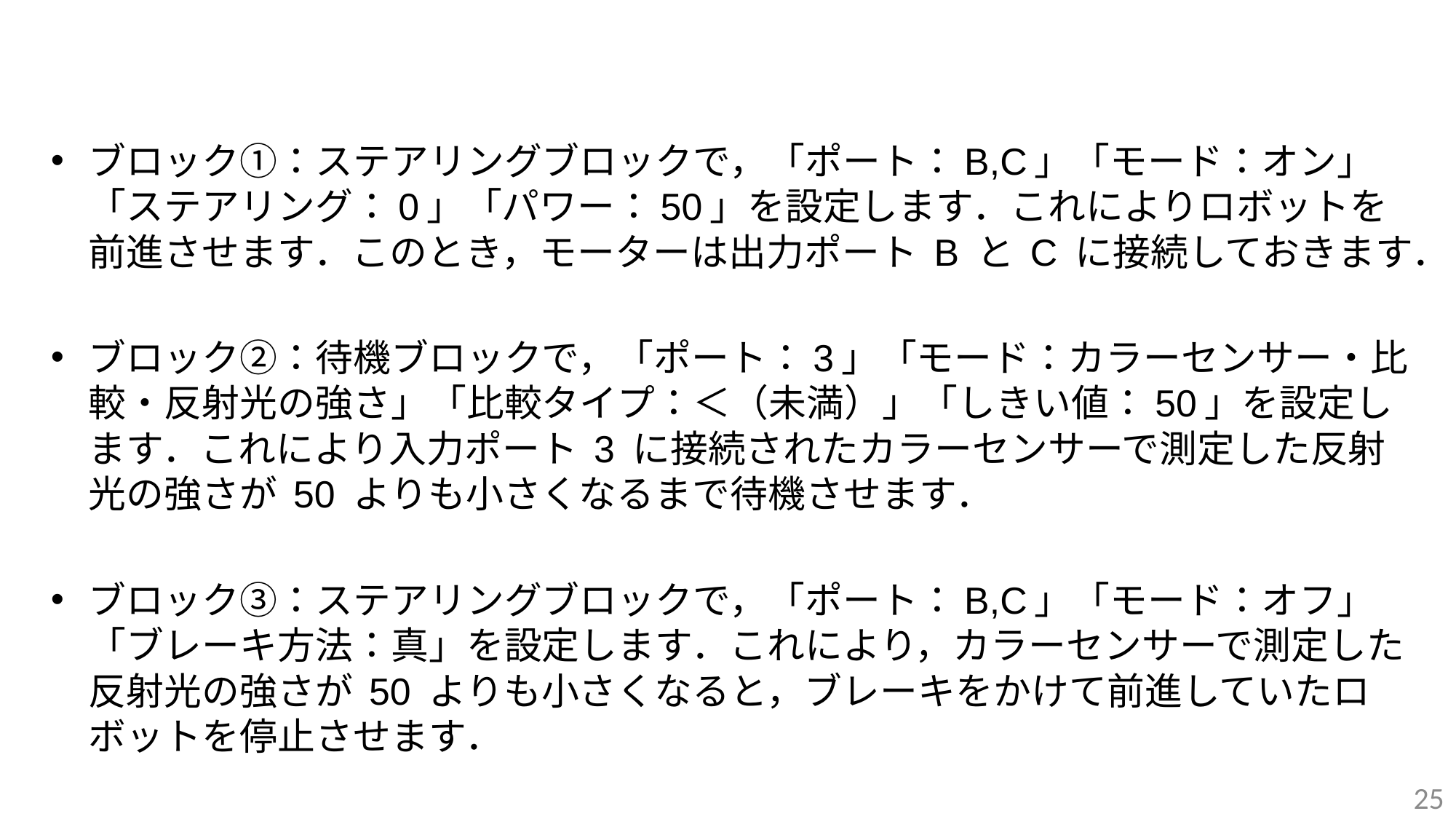

#
ブロック①：ステアリングブロックで，「ポート：B,C」「モード：オン」「ステアリング：0」「パワー：50」を設定します．これによりロボットを前進させます．このとき，モーターは出力ポート B と C に接続しておきます．

ブロック②：待機ブロックで，「ポート：3」「モード：カラーセンサー・比較・反射光の強さ」「比較タイプ：＜（未満）」「しきい値：50」を設定します．これにより入力ポート 3 に接続されたカラーセンサーで測定した反射光の強さが 50 よりも小さくなるまで待機させます．

ブロック③：ステアリングブロックで，「ポート：B,C」「モード：オフ」「ブレーキ方法：真」を設定します．これにより，カラーセンサーで測定した反射光の強さが 50 よりも小さくなると，ブレーキをかけて前進していたロボットを停止させます．
25